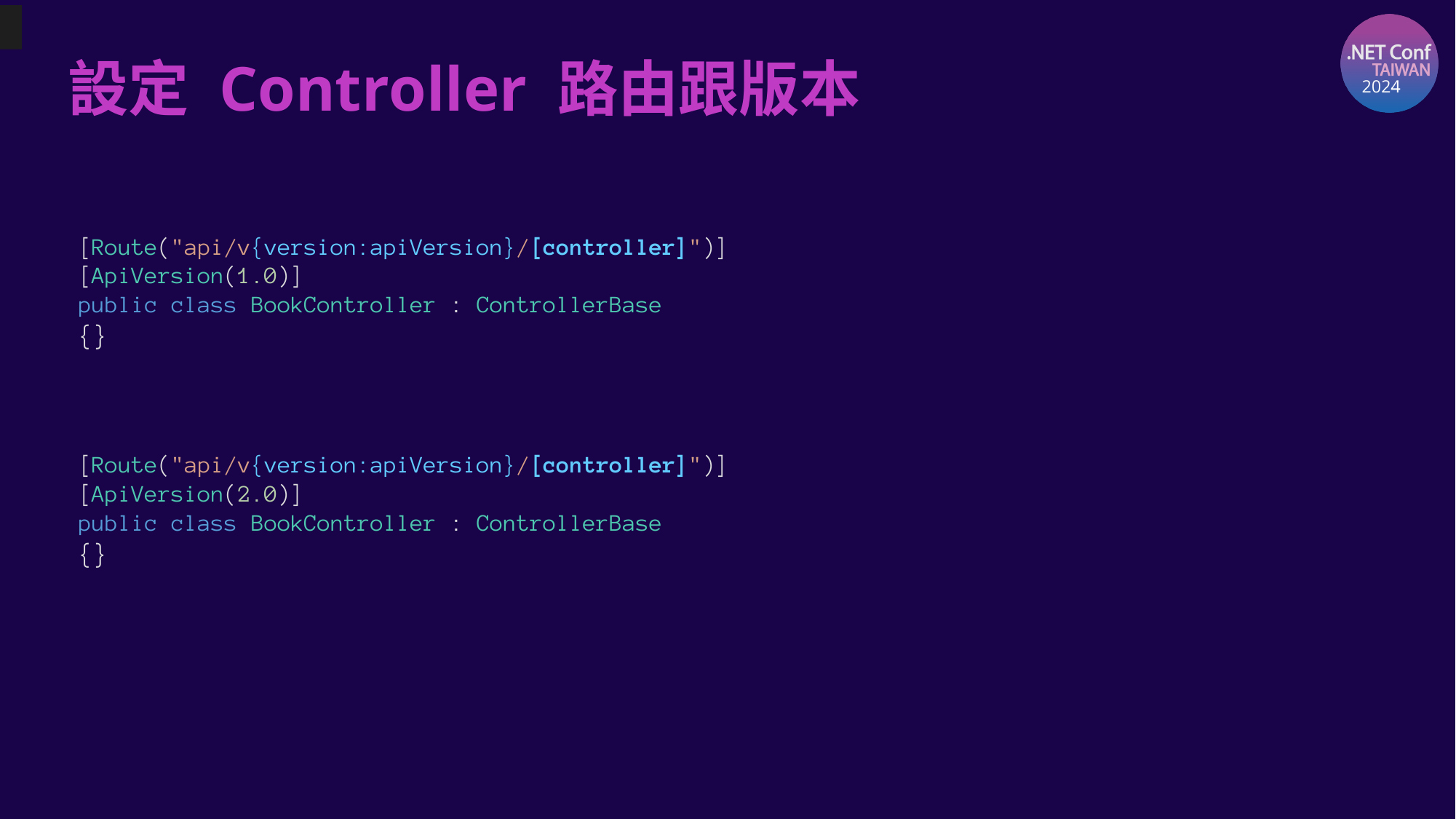

# 設定 Controller 路由跟版本
[Route("api/v{version:apiVersion}/[controller]")]
[ApiVersion(1.0)]
public class BookController : ControllerBase
{}

[Route("api/v{version:apiVersion}/[controller]")]
[ApiVersion(2.0)]
public class BookController : ControllerBase
{}